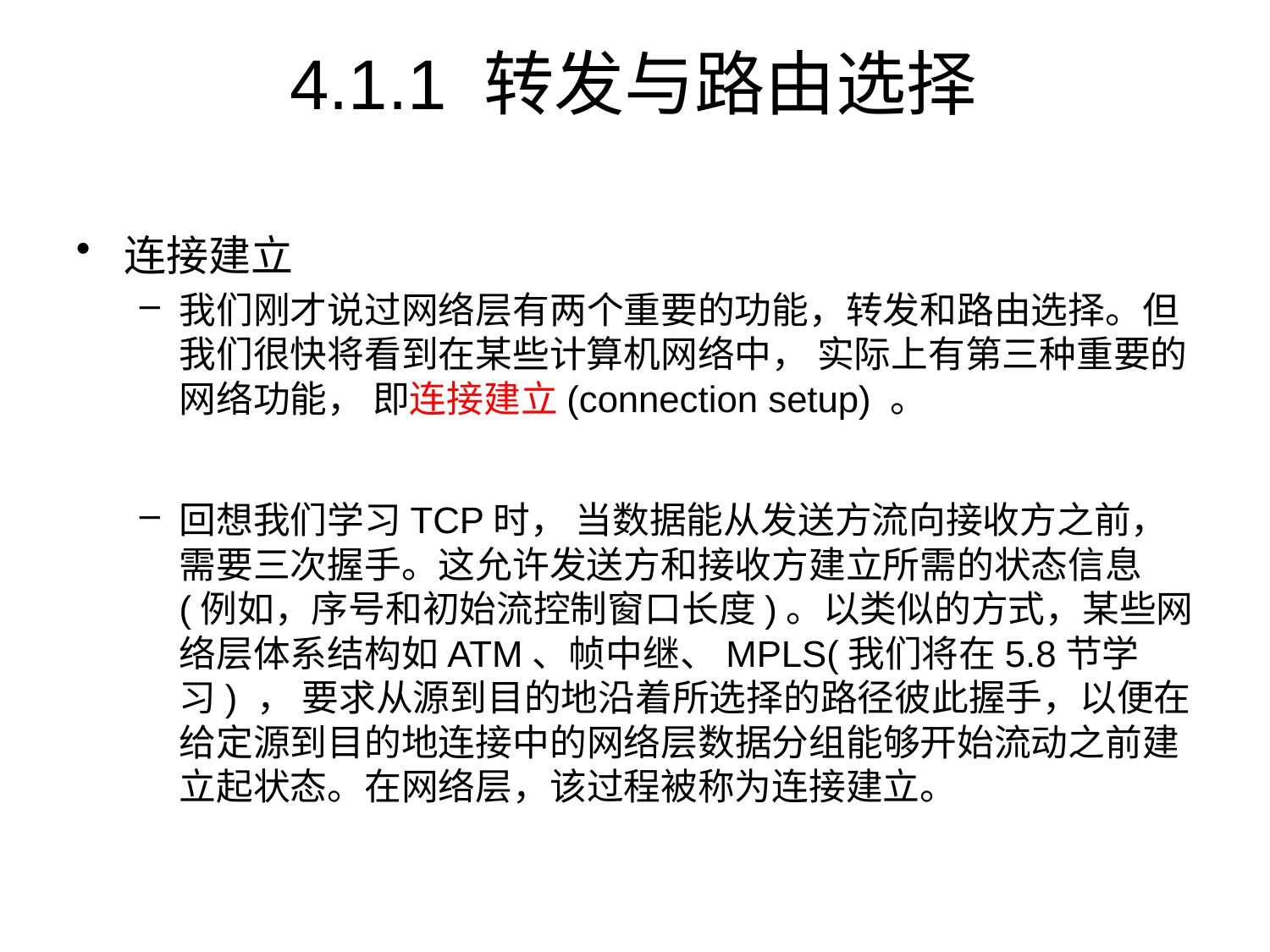

# 4.1.1 转发与路由选择
连接建立
我们刚才说过网络层有两个重要的功能，转发和路由选择。但我们很快将看到在某些计算机网络中， 实际上有第三种重要的网络功能， 即连接建立(connection setup) 。

回想我们学习TCP时， 当数据能从发送方流向接收方之前， 需要三次握手。这允许发送方和接收方建立所需的状态信息(例如，序号和初始流控制窗口长度)。以类似的方式，某些网络层体系结构如ATM、帧中继、MPLS(我们将在5.8节学习) ， 要求从源到目的地沿着所选择的路径彼此握手，以便在给定源到目的地连接中的网络层数据分组能够开始流动之前建立起状态。在网络层，该过程被称为连接建立。